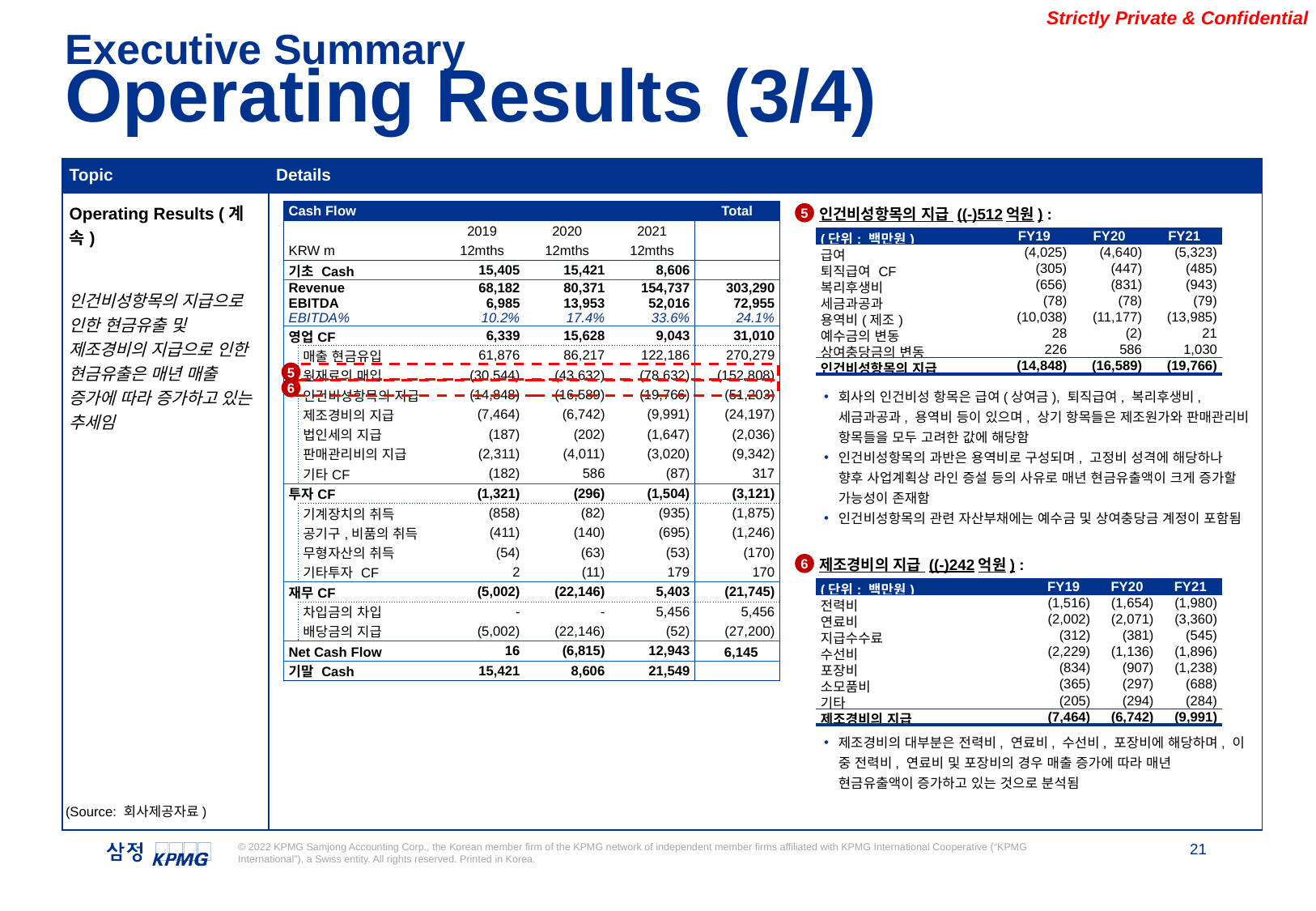

Executive Summary
Operating Results (3/4)
| Topic | Details |
| --- | --- |
| Operating Results (계속) 인건비성항목의 지급으로 인한 현금유출 및 제조경비의 지급으로 인한 현금유출은 매년 매출 증가에 따라 증가하고 있는 추세임 |  |
| Cash Flow |  |  |  |  |  | Total |
| --- | --- | --- | --- | --- | --- | --- |
|  |  |  | 2019 | 2020 | 2021 |  |
| KRW m |  |  | 12mths | 12mths | 12mths |  |
| 기초 Cash |  |  | 15,405 | 15,421 | 8,606 |  |
| Revenue |  |  | 68,182 | 80,371 | 154,737 | 303,290 |
| EBITDA |  |  | 6,985 | 13,953 | 52,016 | 72,955 |
| EBITDA% |  |  | 10.2% | 17.4% | 33.6% | 24.1% |
| 영업CF |  |  | 6,339 | 15,628 | 9,043 | 31,010 |
|  | 매출 현금유입 |  | 61,876 | 86,217 | 122,186 | 270,279 |
|  | 원재료의 매입 |  | (30,544) | (43,632) | (78,632) | (152,808) |
|  | 인건비성항목의 지급 |  | (14,848) | (16,589) | (19,766) | (51,203) |
|  | 제조경비의 지급 |  | (7,464) | (6,742) | (9,991) | (24,197) |
|  | 법인세의 지급 |  | (187) | (202) | (1,647) | (2,036) |
|  | 판매관리비의 지급 |  | (2,311) | (4,011) | (3,020) | (9,342) |
|  | 기타CF |  | (182) | 586 | (87) | 317 |
| 투자CF |  |  | (1,321) | (296) | (1,504) | (3,121) |
|  | 기계장치의 취득 |  | (858) | (82) | (935) | (1,875) |
|  | 공기구,비품의 취득 |  | (411) | (140) | (695) | (1,246) |
|  | 무형자산의 취득 |  | (54) | (63) | (53) | (170) |
|  | 기타투자 CF |  | 2 | (11) | 179 | 170 |
| 재무CF |  |  | (5,002) | (22,146) | 5,403 | (21,745) |
|  | 차입금의 차입 |  | - | - | 5,456 | 5,456 |
|  | 배당금의 지급 |  | (5,002) | (22,146) | (52) | (27,200) |
| Net Cash Flow |  |  | 16 | (6,815) | 12,943 | 6,145 |
| 기말 Cash |  |  | 15,421 | 8,606 | 21,549 |  |
인건비성항목의 지급 ((-)512억원) :

회사의 인건비성 항목은 급여(상여금), 퇴직급여, 복리후생비, 세금과공과, 용역비 등이 있으며, 상기 항목들은 제조원가와 판매관리비 항목들을 모두 고려한 값에 해당함
인건비성항목의 과반은 용역비로 구성되며, 고정비 성격에 해당하나 향후 사업계획상 라인 증설 등의 사유로 매년 현금유출액이 크게 증가할 가능성이 존재함
인건비성항목의 관련 자산부채에는 예수금 및 상여충당금 계정이 포함됨
5
| (단위: 백만원) |  | FY19 | FY20 | FY21 |
| --- | --- | --- | --- | --- |
| 급여 |  | (4,025) | (4,640) | (5,323) |
| 퇴직급여 CF |  | (305) | (447) | (485) |
| 복리후생비 |  | (656) | (831) | (943) |
| 세금과공과 |  | (78) | (78) | (79) |
| 용역비(제조) |  | (10,038) | (11,177) | (13,985) |
| 예수금의 변동 |  | 28 | (2) | 21 |
| 상여충당금의 변동 |  | 226 | 586 | 1,030 |
| 인건비성항목의 지급 |  | (14,848) | (16,589) | (19,766) |
5

6

제조경비의 지급 ((-)242억원) :

제조경비의 대부분은 전력비, 연료비, 수선비, 포장비에 해당하며, 이 중 전력비, 연료비 및 포장비의 경우 매출 증가에 따라 매년 현금유출액이 증가하고 있는 것으로 분석됨
6
| (단위: 백만원) |  |  | FY19 | FY20 | FY21 |
| --- | --- | --- | --- | --- | --- |
| 전력비 |  |  | (1,516) | (1,654) | (1,980) |
| 연료비 |  |  | (2,002) | (2,071) | (3,360) |
| 지급수수료 |  |  | (312) | (381) | (545) |
| 수선비 |  |  | (2,229) | (1,136) | (1,896) |
| 포장비 |  |  | (834) | (907) | (1,238) |
| 소모품비 |  |  | (365) | (297) | (688) |
| 기타 |  |  | (205) | (294) | (284) |
| 제조경비의 지급 |  |  | (7,464) | (6,742) | (9,991) |
(Source: 회사제공자료)